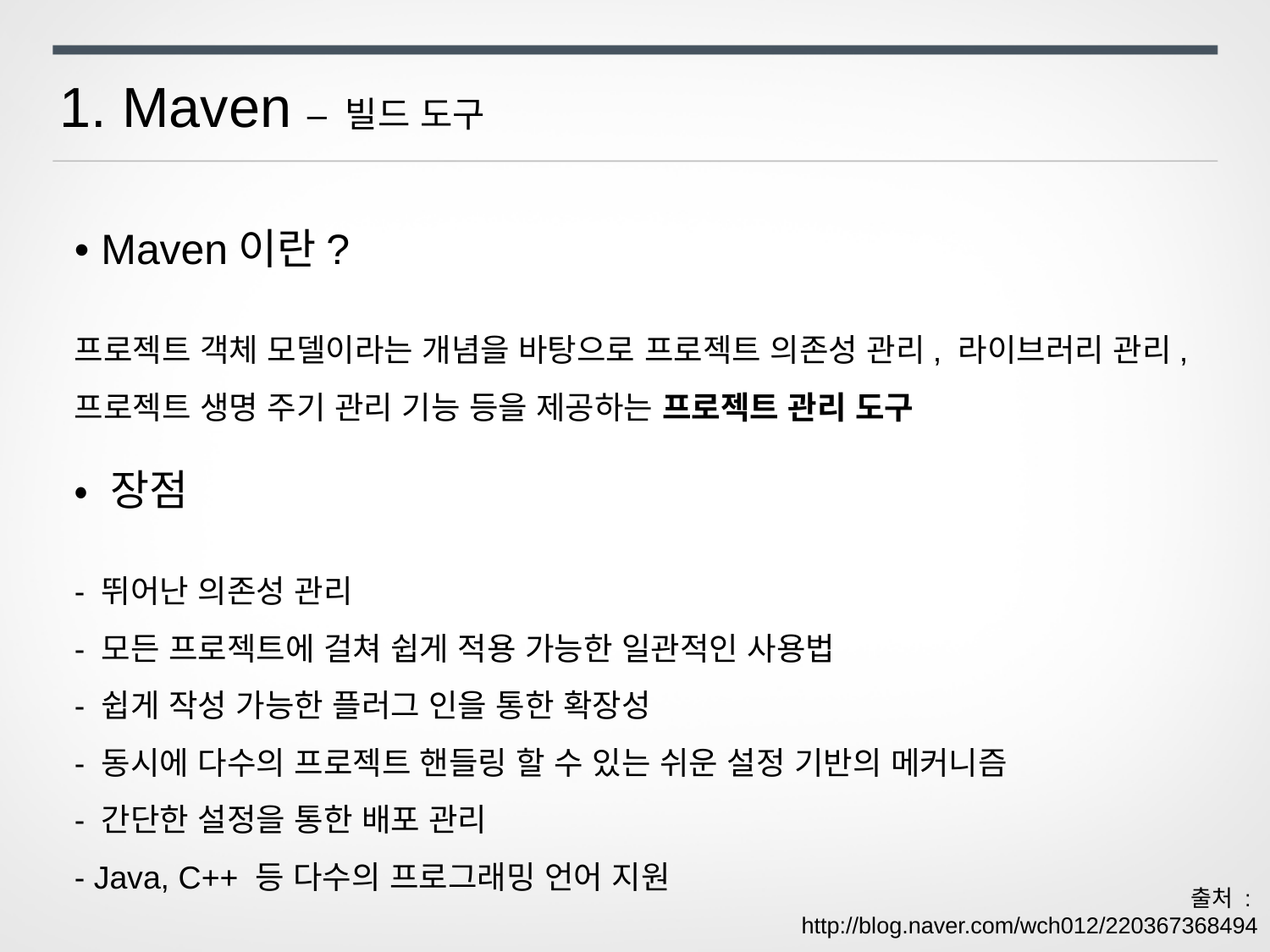

1. Maven – 빌드 도구
• Maven이란?

프로젝트 객체 모델이라는 개념을 바탕으로 프로젝트 의존성 관리, 라이브러리 관리, 프로젝트 생명 주기 관리 기능 등을 제공하는 프로젝트 관리 도구

• 장점

- 뛰어난 의존성 관리
- 모든 프로젝트에 걸쳐 쉽게 적용 가능한 일관적인 사용법
- 쉽게 작성 가능한 플러그 인을 통한 확장성
- 동시에 다수의 프로젝트 핸들링 할 수 있는 쉬운 설정 기반의 메커니즘
- 간단한 설정을 통한 배포 관리
- Java, C++ 등 다수의 프로그래밍 언어 지원
출처 :
http://blog.naver.com/wch012/220367368494